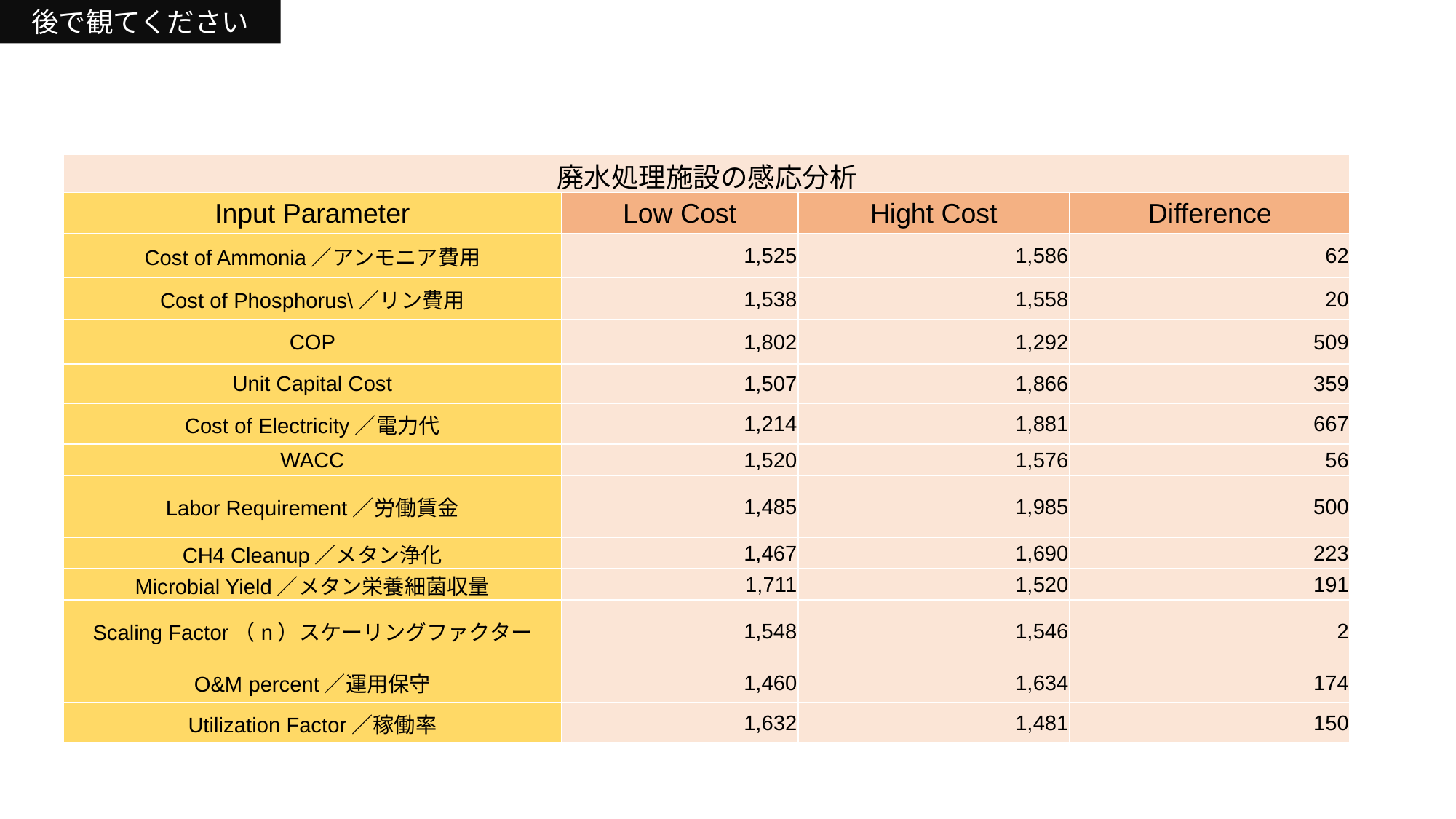

後で観てください
| 廃水処理施設の感応分析 |  |  |  |
| --- | --- | --- | --- |
| Input Parameter | Low Cost | Hight Cost | Difference |
| Cost of Ammonia／アンモニア費用 | 1,525 | 1,586 | 62 |
| Cost of Phosphorus\／リン費用 | 1,538 | 1,558 | 20 |
| COP | 1,802 | 1,292 | 509 |
| Unit Capital Cost | 1,507 | 1,866 | 359 |
| Cost of Electricity／電力代 | 1,214 | 1,881 | 667 |
| WACC | 1,520 | 1,576 | 56 |
| Labor Requirement／労働賃金 | 1,485 | 1,985 | 500 |
| CH4 Cleanup／メタン浄化 | 1,467 | 1,690 | 223 |
| Microbial Yield／メタン栄養細菌収量 | 1,711 | 1,520 | 191 |
| Scaling Factor（n）スケーリングファクター | 1,548 | 1,546 | 2 |
| O&M percent／運用保守 | 1,460 | 1,634 | 174 |
| Utilization Factor／稼働率 | 1,632 | 1,481 | 150 |